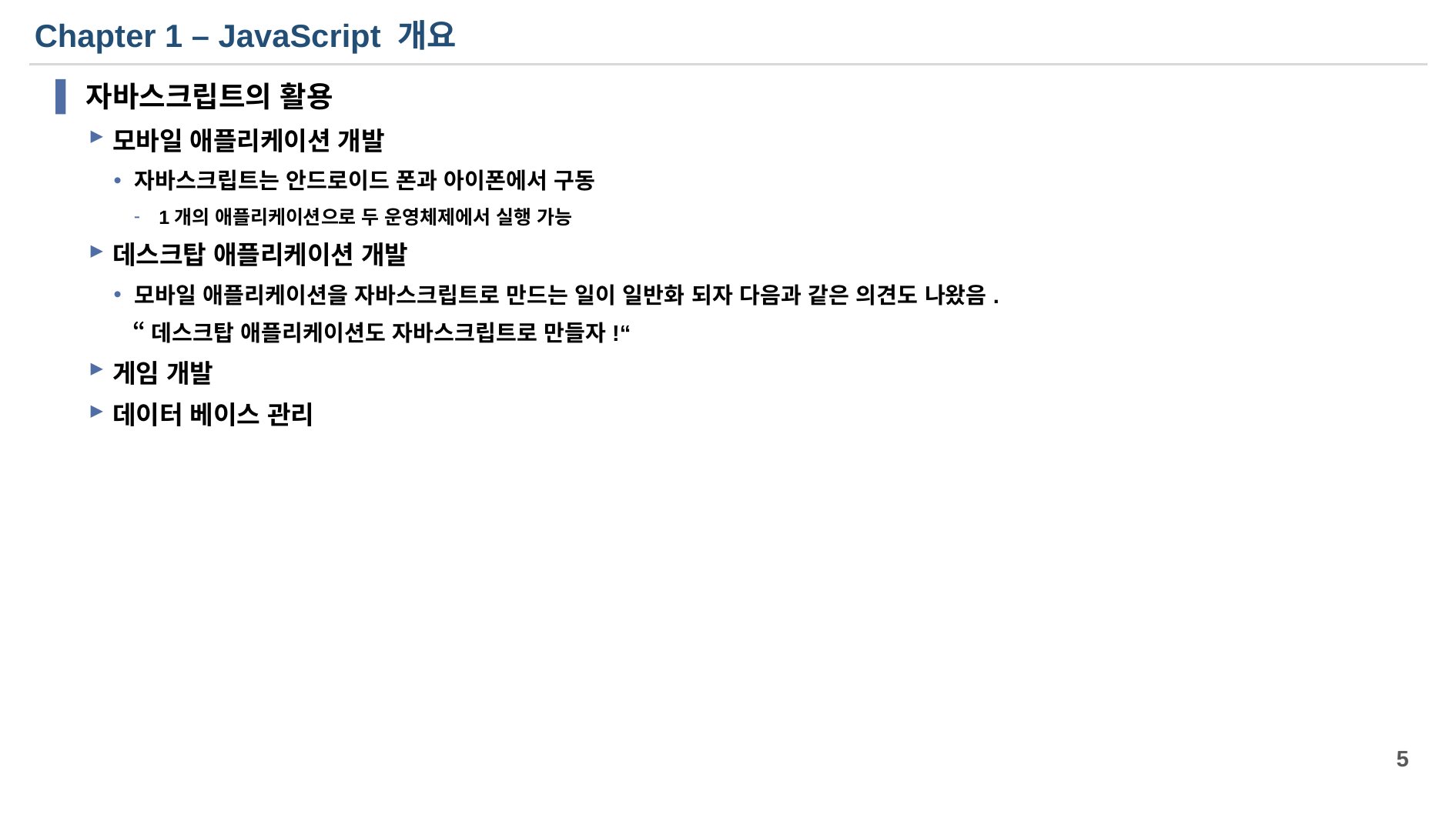

# Chapter 1 – JavaScript 개요
자바스크립트의 활용
모바일 애플리케이션 개발
자바스크립트는 안드로이드 폰과 아이폰에서 구동
1개의 애플리케이션으로 두 운영체제에서 실행 가능
데스크탑 애플리케이션 개발
모바일 애플리케이션을 자바스크립트로 만드는 일이 일반화 되자 다음과 같은 의견도 나왔음.
   “데스크탑 애플리케이션도 자바스크립트로 만들자!“
게임 개발
데이터 베이스 관리

5